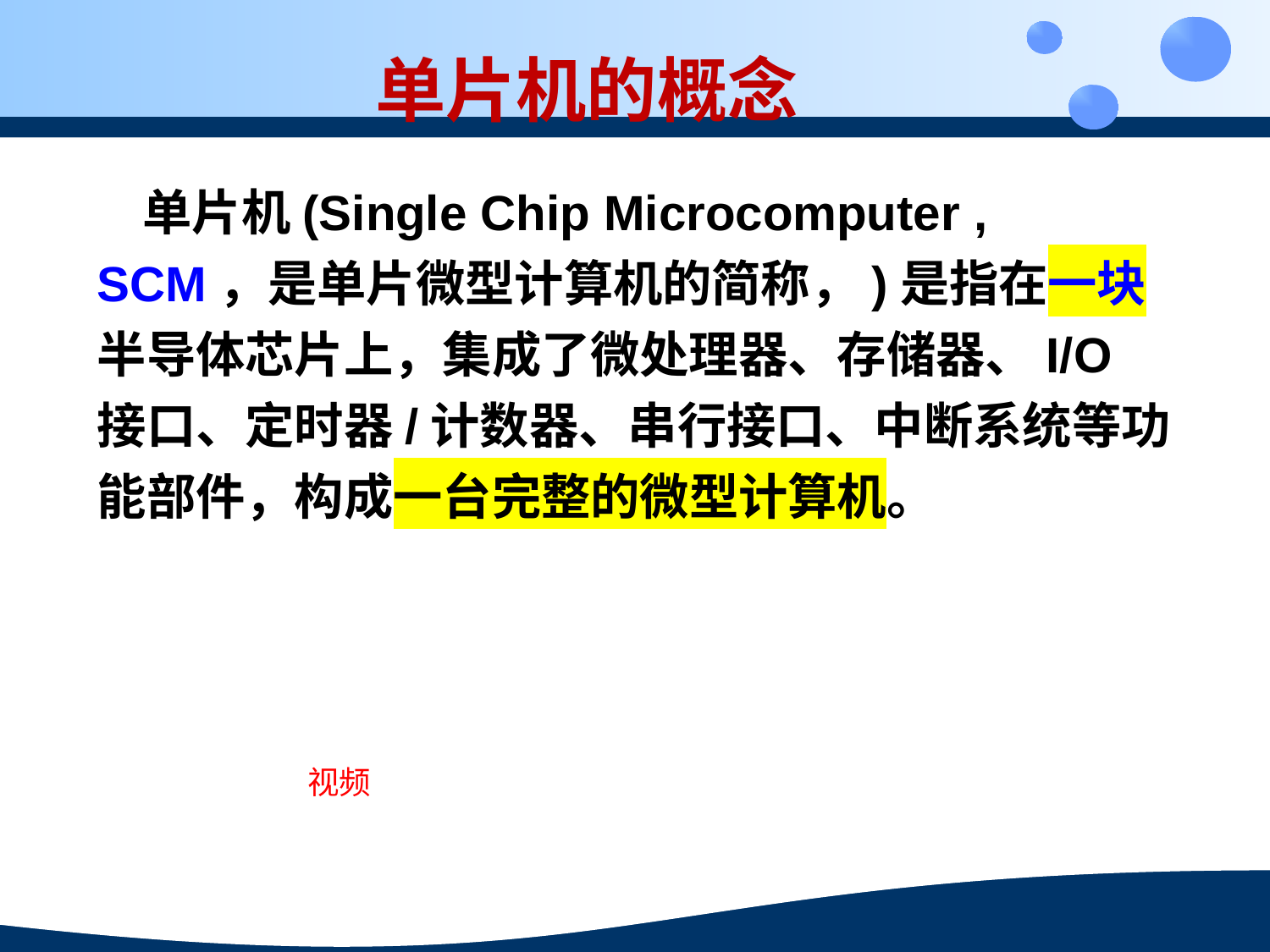

单片机的概念
   单片机(Single Chip Microcomputer , SCM，是单片微型计算机的简称，)是指在一块半导体芯片上，集成了微处理器、存储器、I/O接口、定时器/计数器、串行接口、中断系统等功能部件，构成一台完整的微型计算机。
视频